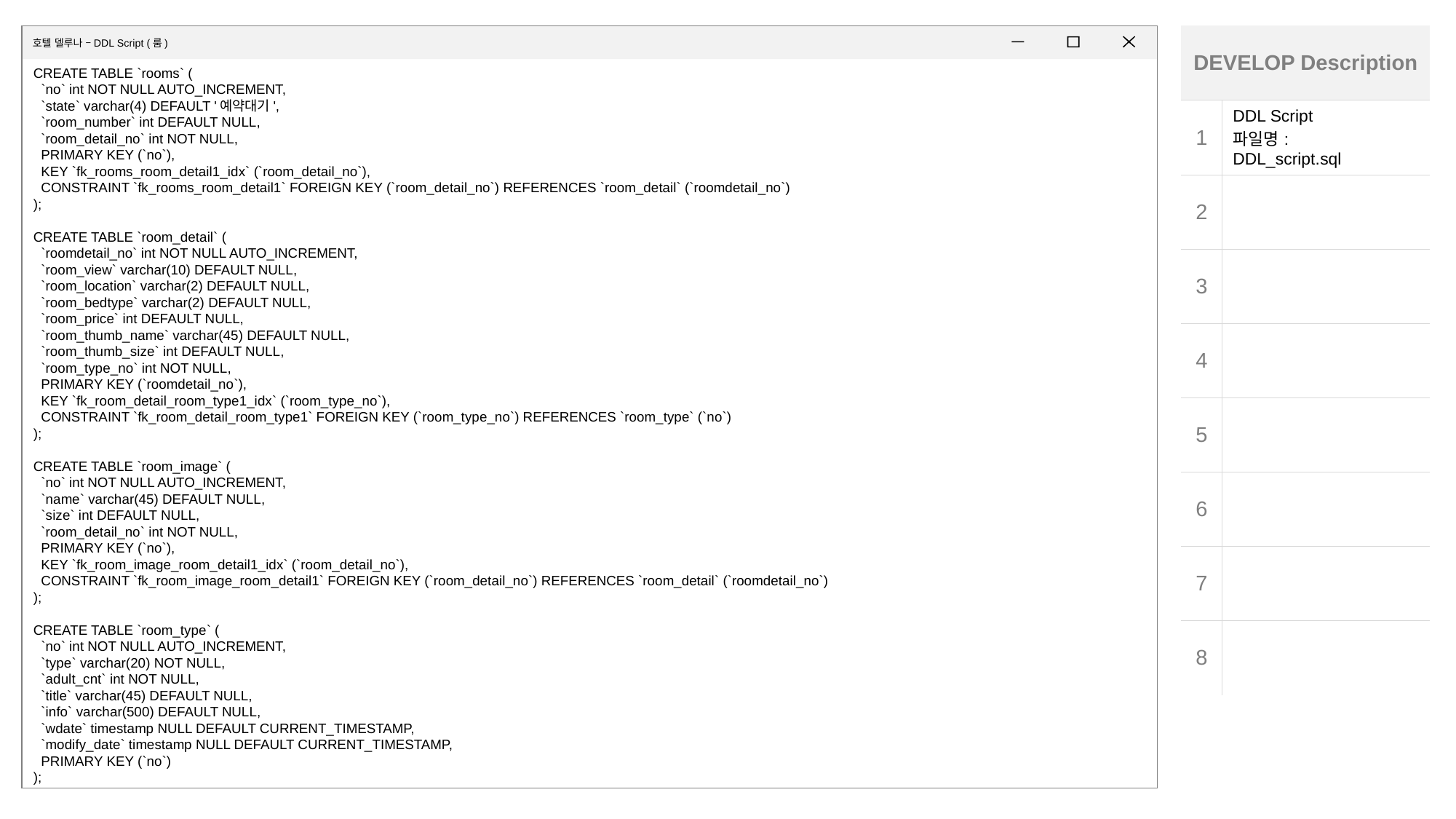

호텔 델루나 –DDL Script (룸)

| DEVELOP Description |  |
| --- | --- |
| 1 | DDL Script 파일명: DDL\_script.sql |
| 2 |  |
| 3 |  |
| 4 |  |
| 5 |  |
| 6 |  |
| 7 |  |
| 8 |  |
CREATE TABLE `rooms` (
  `no` int NOT NULL AUTO_INCREMENT,
  `state` varchar(4) DEFAULT '예약대기',
  `room_number` int DEFAULT NULL,
  `room_detail_no` int NOT NULL,
  PRIMARY KEY (`no`),
  KEY `fk_rooms_room_detail1_idx` (`room_detail_no`),
  CONSTRAINT `fk_rooms_room_detail1` FOREIGN KEY (`room_detail_no`) REFERENCES `room_detail` (`roomdetail_no`)
);

CREATE TABLE `room_detail` (
  `roomdetail_no` int NOT NULL AUTO_INCREMENT,
  `room_view` varchar(10) DEFAULT NULL,
  `room_location` varchar(2) DEFAULT NULL,
  `room_bedtype` varchar(2) DEFAULT NULL,
  `room_price` int DEFAULT NULL,
  `room_thumb_name` varchar(45) DEFAULT NULL,
  `room_thumb_size` int DEFAULT NULL,
  `room_type_no` int NOT NULL,
  PRIMARY KEY (`roomdetail_no`),
  KEY `fk_room_detail_room_type1_idx` (`room_type_no`),
  CONSTRAINT `fk_room_detail_room_type1` FOREIGN KEY (`room_type_no`) REFERENCES `room_type` (`no`)
);

CREATE TABLE `room_image` (
  `no` int NOT NULL AUTO_INCREMENT,
  `name` varchar(45) DEFAULT NULL,
  `size` int DEFAULT NULL,
  `room_detail_no` int NOT NULL,
  PRIMARY KEY (`no`),
  KEY `fk_room_image_room_detail1_idx` (`room_detail_no`),
  CONSTRAINT `fk_room_image_room_detail1` FOREIGN KEY (`room_detail_no`) REFERENCES `room_detail` (`roomdetail_no`)
);

CREATE TABLE `room_type` (
  `no` int NOT NULL AUTO_INCREMENT,
  `type` varchar(20) NOT NULL,
  `adult_cnt` int NOT NULL,
  `title` varchar(45) DEFAULT NULL,
  `info` varchar(500) DEFAULT NULL,
  `wdate` timestamp NULL DEFAULT CURRENT_TIMESTAMP,
  `modify_date` timestamp NULL DEFAULT CURRENT_TIMESTAMP,
  PRIMARY KEY (`no`)
);